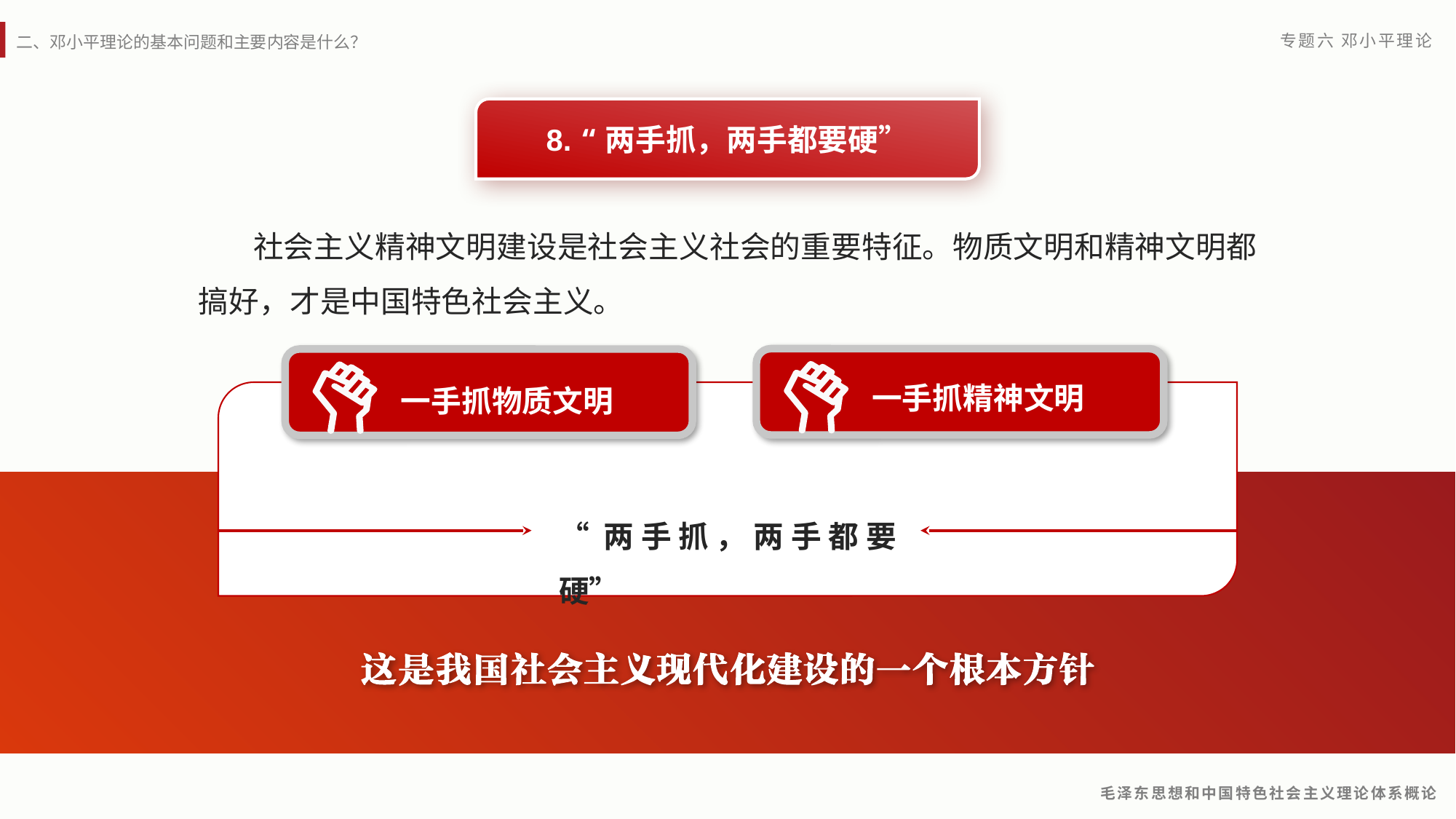

8. “两手抓，两手都要硬”
       社会主义精神文明建设是社会主义社会的重要特征。物质文明和精神文明都搞好，才是中国特色社会主义。

一手抓精神文明

一手抓物质文明

“两手抓，两手都要硬”